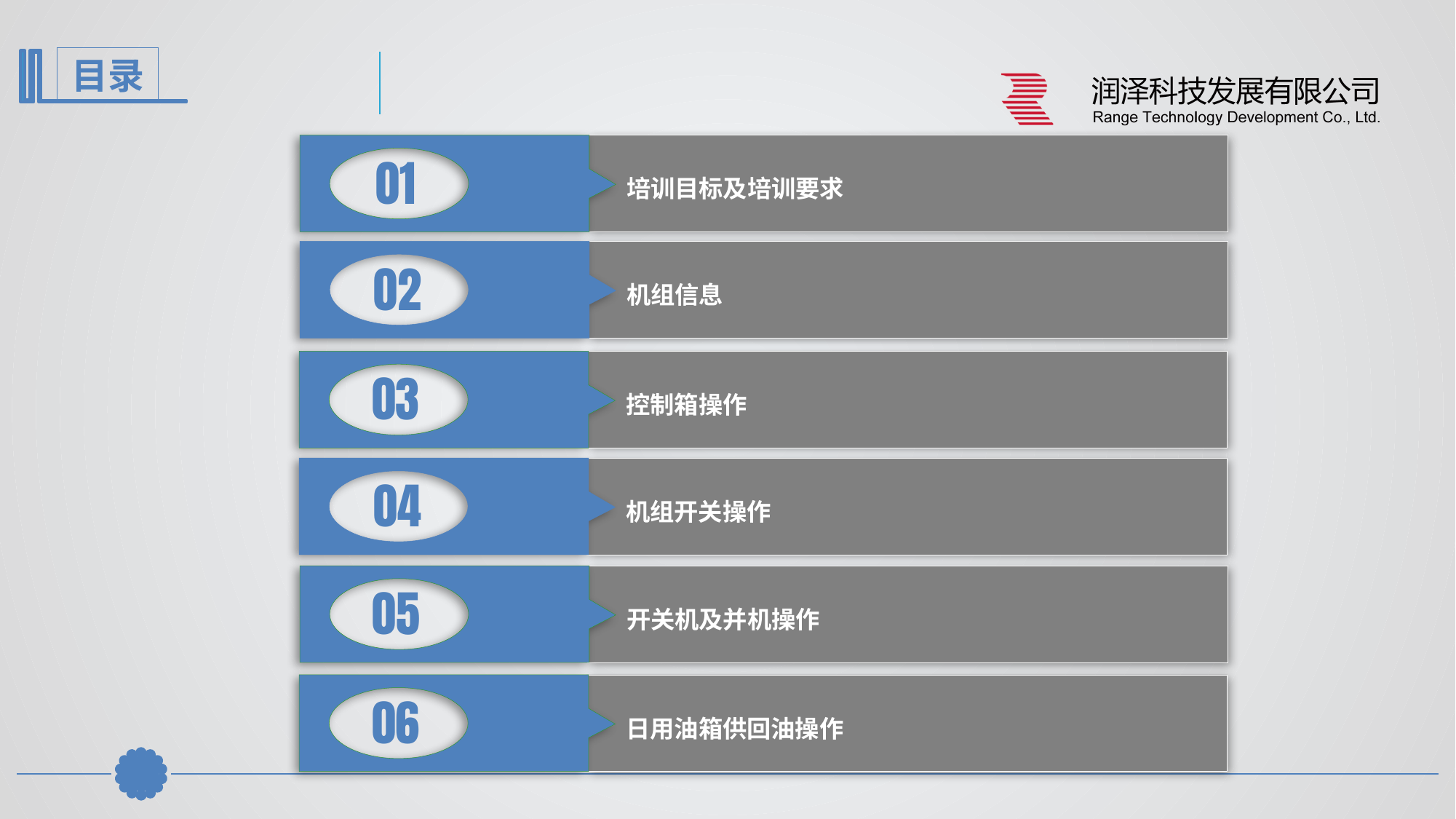

01
培训目标及培训要求

02
机组信息

03
控制箱操作

04
机组开关操作

05
开关机及并机操作

06
日用油箱供回油操作
2